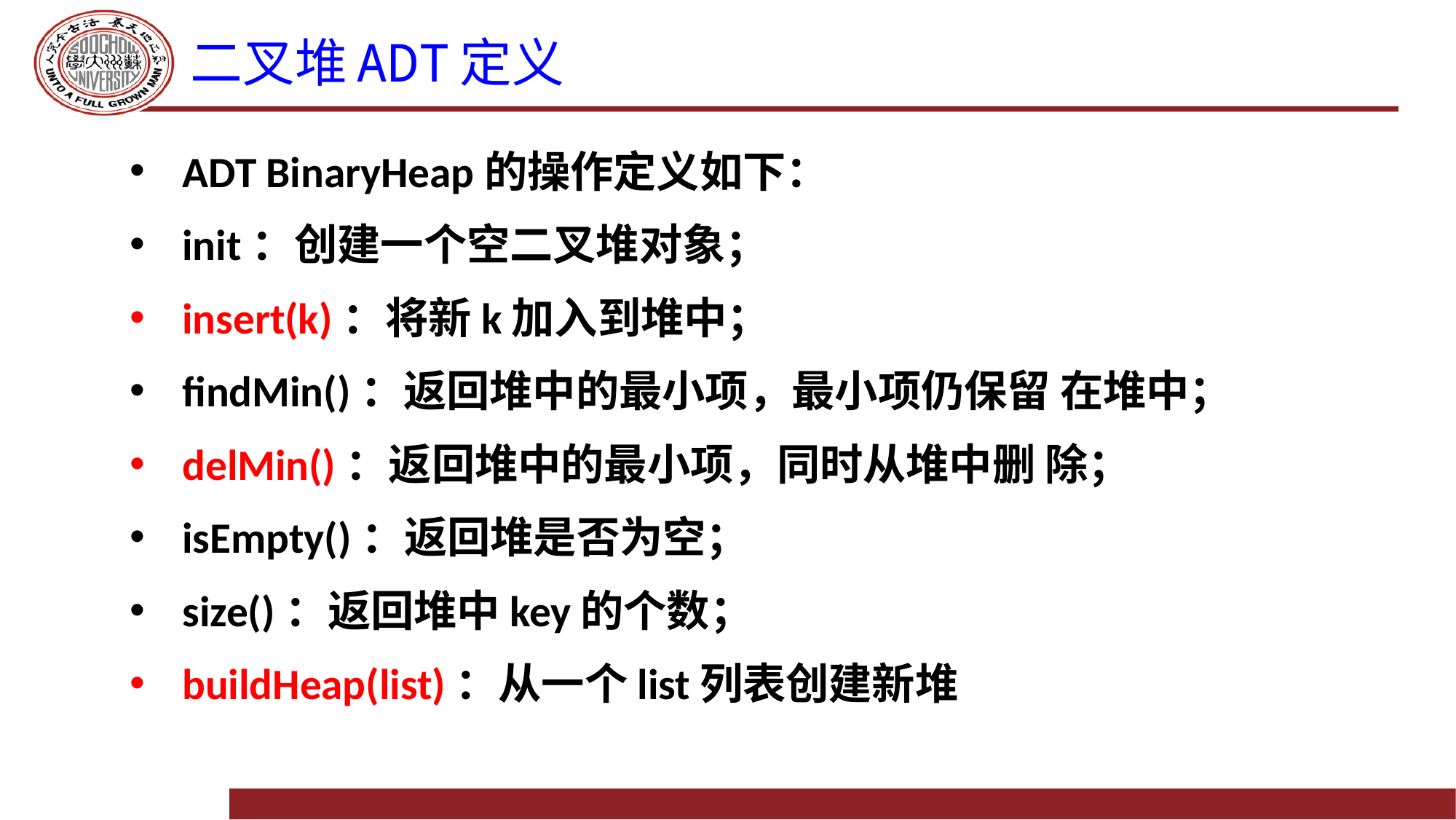

# 二叉堆ADT定义
ADT BinaryHeap的操作定义如下：
init：创建一个空二叉堆对象；
insert(k)：将新k加入到堆中；
findMin()：返回堆中的最小项，最小项仍保留 在堆中；
delMin()：返回堆中的最小项，同时从堆中删 除；
isEmpty()：返回堆是否为空；
size()：返回堆中key的个数；
buildHeap(list)：从一个list列表创建新堆